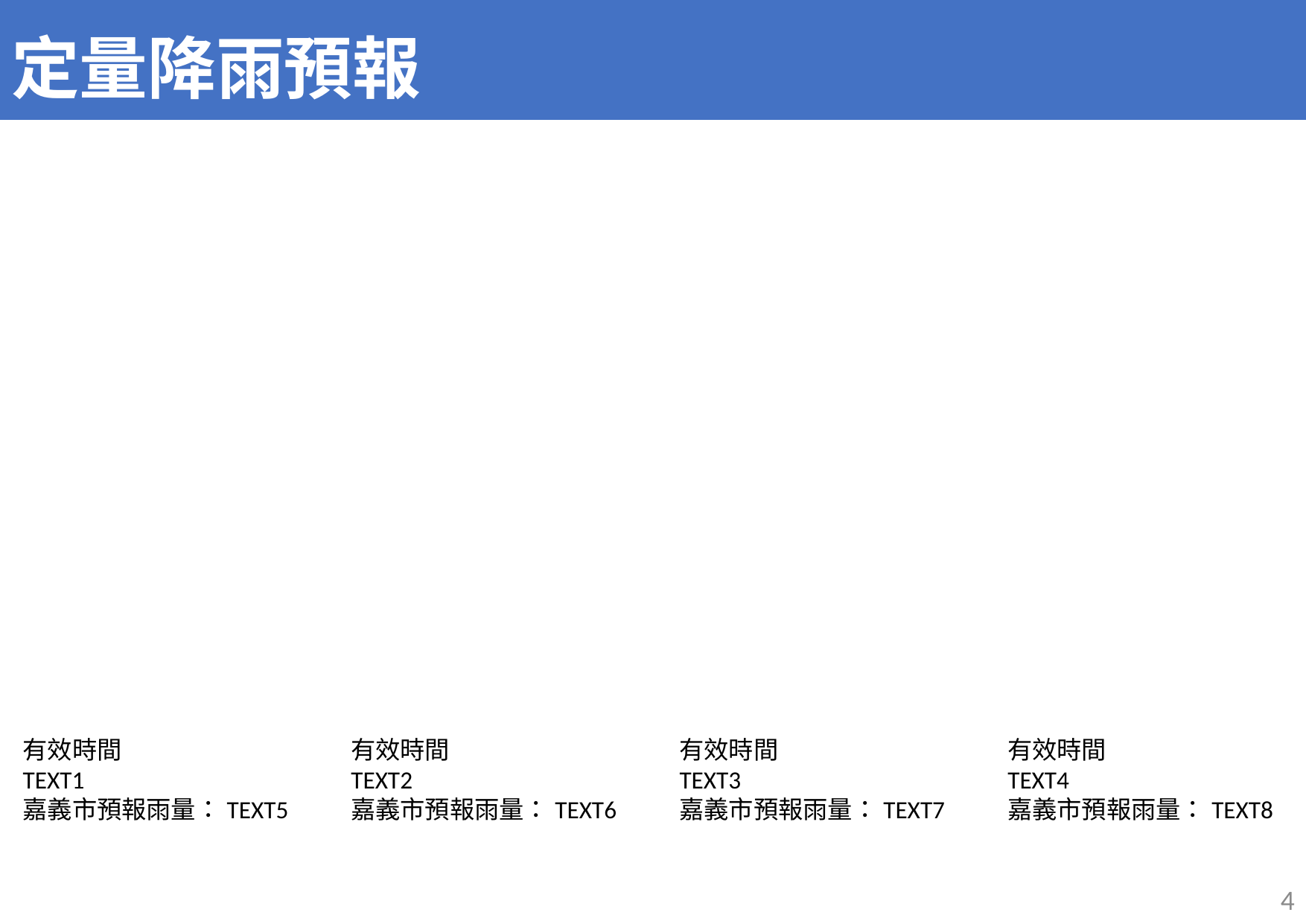

# 定量降雨預報
有效時間
TEXT1
嘉義市預報雨量：TEXT5
有效時間
TEXT2
嘉義市預報雨量：TEXT6
有效時間
TEXT3
嘉義市預報雨量：TEXT7
有效時間
TEXT4
嘉義市預報雨量：TEXT8
4